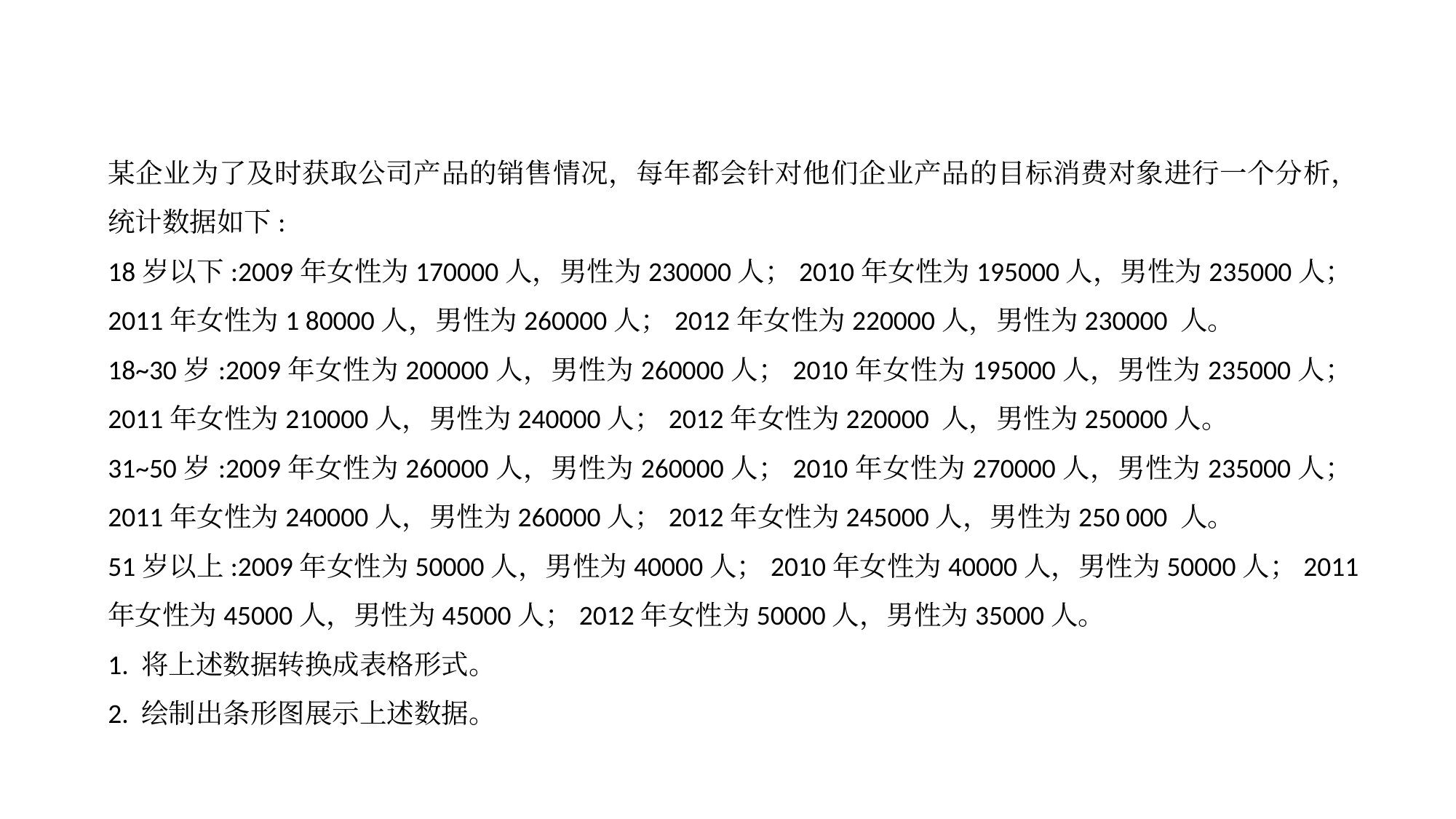

某企业为了及时获取公司产品的销售情况，每年都会针对他们企业产品的目标消费对象进行一个分析，统计数据如下:
18岁以下:2009年女性为170000人，男性为230000人；2010年女性为195000人，男性为235000人；2011年女性为1 80000人，男性为260000人；2012年女性为220000人，男性为230000 人。
18~30岁:2009年女性为200000人，男性为260000人；2010年女性为195000人，男性为235000人；2011年女性为210000人，男性为240000人；2012年女性为220000 人，男性为250000人。
31~50岁:2009年女性为260000人，男性为260000人；2010年女性为270000人，男性为235000人；2011年女性为240000人，男性为260000人；2012年女性为245000人，男性为250 000 人。
51岁以上:2009年女性为50000人，男性为40000人；2010年女性为40000人，男性为50000人；2011年女性为45000人，男性为45000人；2012年女性为50000人，男性为35000人。
1. 将上述数据转换成表格形式。
2. 绘制出条形图展示上述数据。